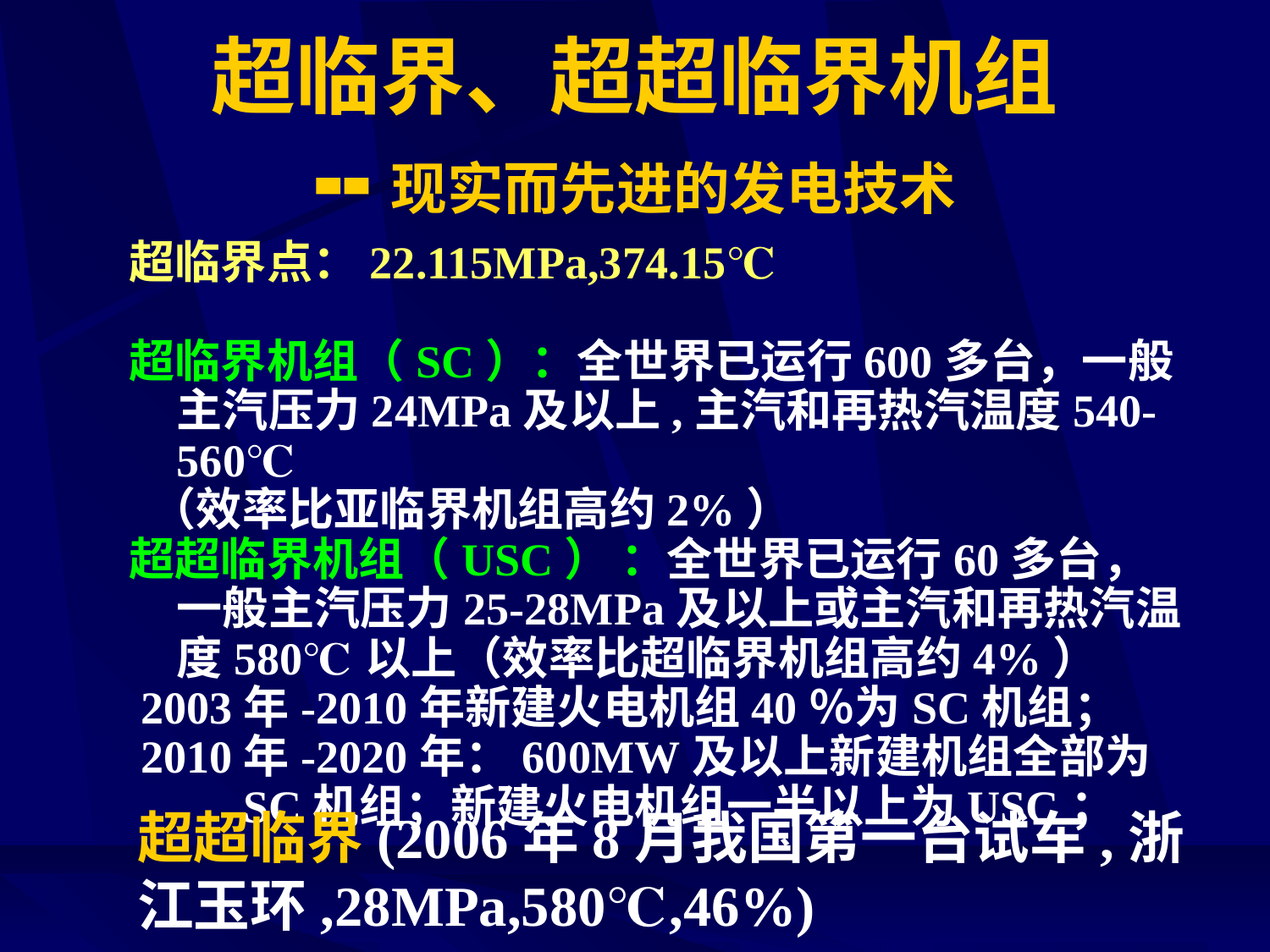

# 超临界、超超临界机组 --现实而先进的发电技术
超临界点：22.115MPa,374.15℃

超临界机组（SC）：全世界已运行600多台，一般主汽压力24MPa及以上,主汽和再热汽温度540-560℃
 （效率比亚临界机组高约2%）
超超临界机组（USC） ：全世界已运行60多台，一般主汽压力25-28MPa及以上或主汽和再热汽温度580℃以上（效率比超临界机组高约4%）
 2003年-2010年新建火电机组40％为SC机组；
 2010年-2020年：600MW及以上新建机组全部为
          SC机组；新建火电机组一半以上为USC；

超超临界(2006年8月我国第一台试车,浙江玉环,28MPa,580℃,46%)